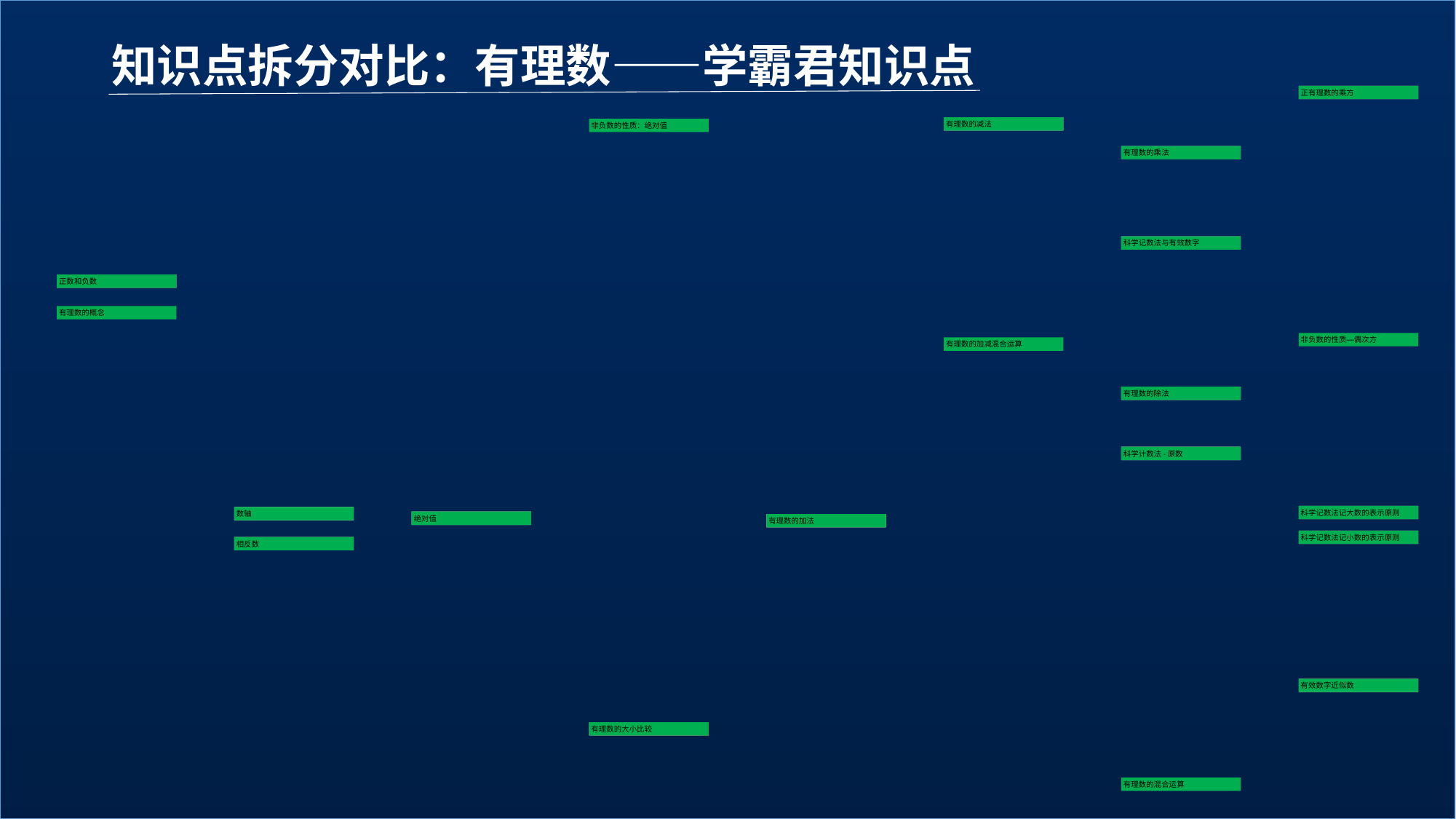

知识点拆分对比：有理数——学霸君知识点
正有理数的乘方

正有理数的乘方

有理数的减法法则

有理数的减法

非负数的性质：绝对值

有理数的乘法

有理数的乘法

科学记数法与有效数字

科学记数法与有效数字

正数和负数

正数和负数

有理数的概念

非负数的性质—偶次方

有理数的加减混合运算

整数的除法运算

有理数的除法

科学计数法-原数

科学计数法-原数

科学记数法记大数的表示原则

科学记数法记大数的表示原则

数轴

数轴

含绝对值的计算

绝对值

有理数的加法法则

有理数的加法

科学记数法记小数的表示原则

科学记数法记小数的表示原则

相反数的识别

相反数

有效数字近似数

有效数字近似数

直接比较大小

有理数的大小比较

有理数的混合运算